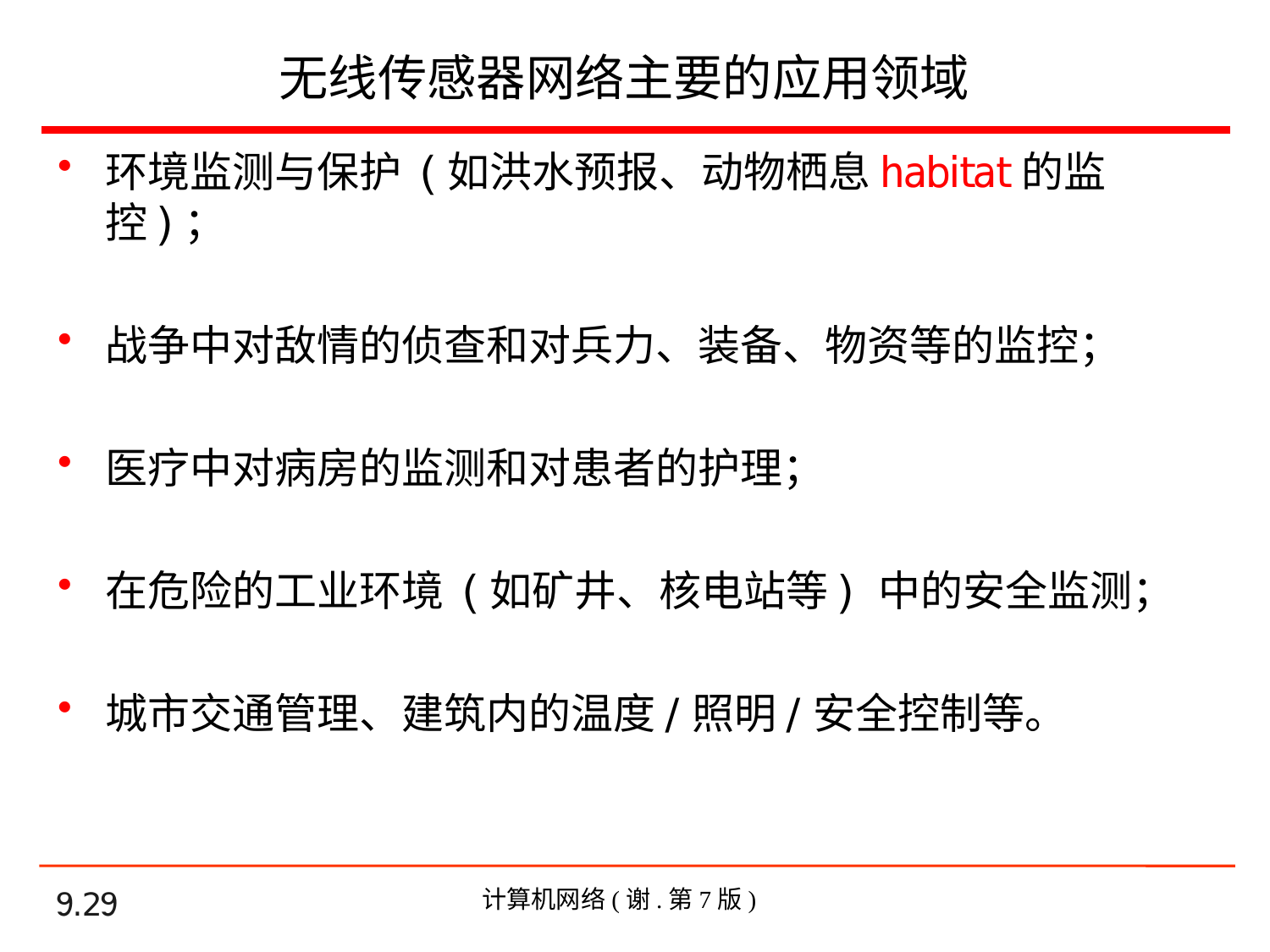

# 无线传感器网络主要的应用领域
环境监测与保护 (如洪水预报、动物栖息habitat的监控)；

战争中对敌情的侦查和对兵力、装备、物资等的监控；

医疗中对病房的监测和对患者的护理；

在危险的工业环境 (如矿井、核电站等) 中的安全监测；

城市交通管理、建筑内的温度/照明/安全控制等。